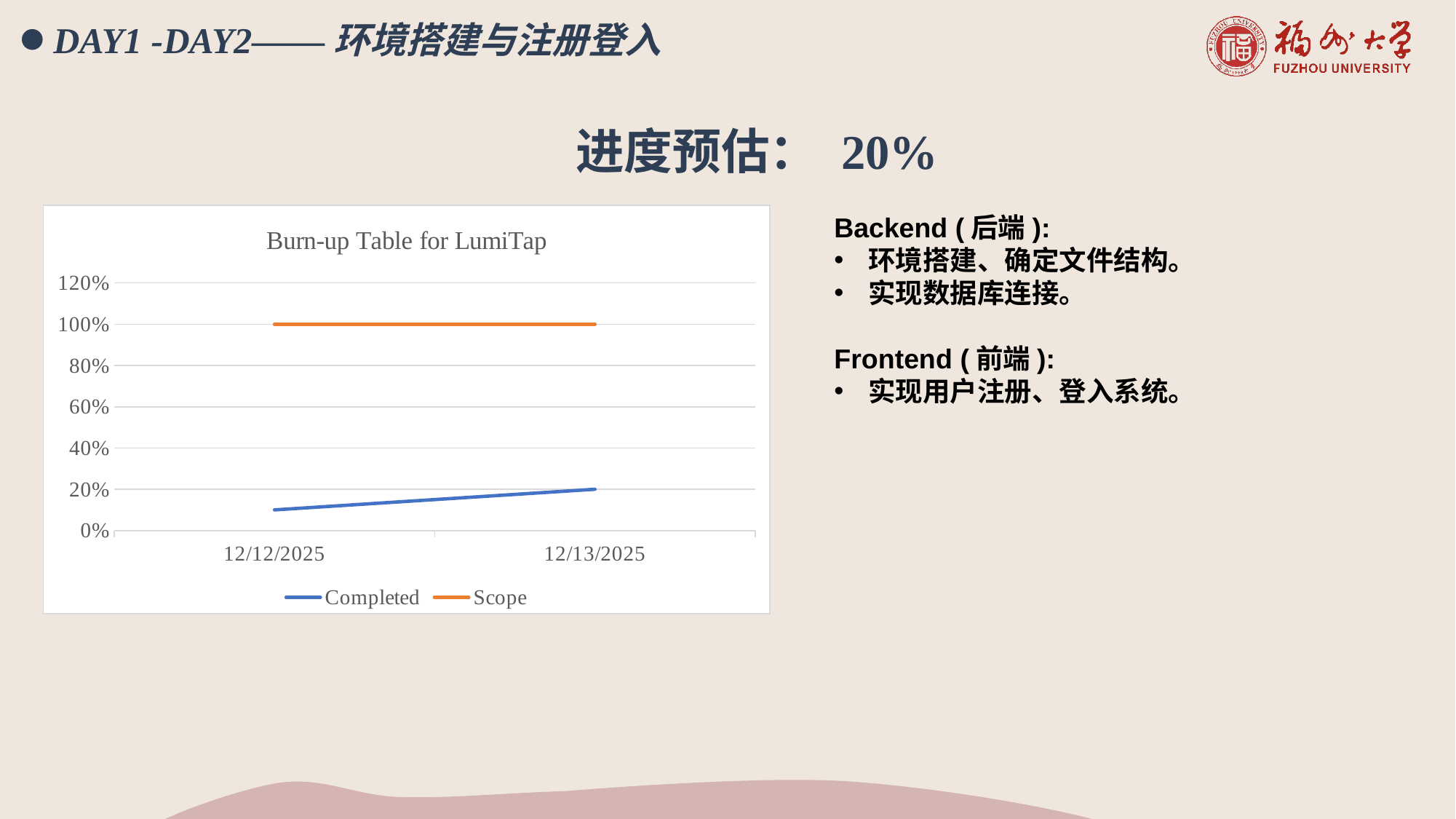

DAY1 -DAY2——环境搭建与注册登入

进度预估： 20%

### Chart: Burn-up Table for LumiTap

| Category | Completed | Scope |
|---|---|---|
| 46003 | 0.1 | 1.0 |
| 46004 | 0.2 | 1.0 |
Backend (后端):
环境搭建、确定文件结构。
实现数据库连接。

Frontend (前端):
实现用户注册、登入系统。